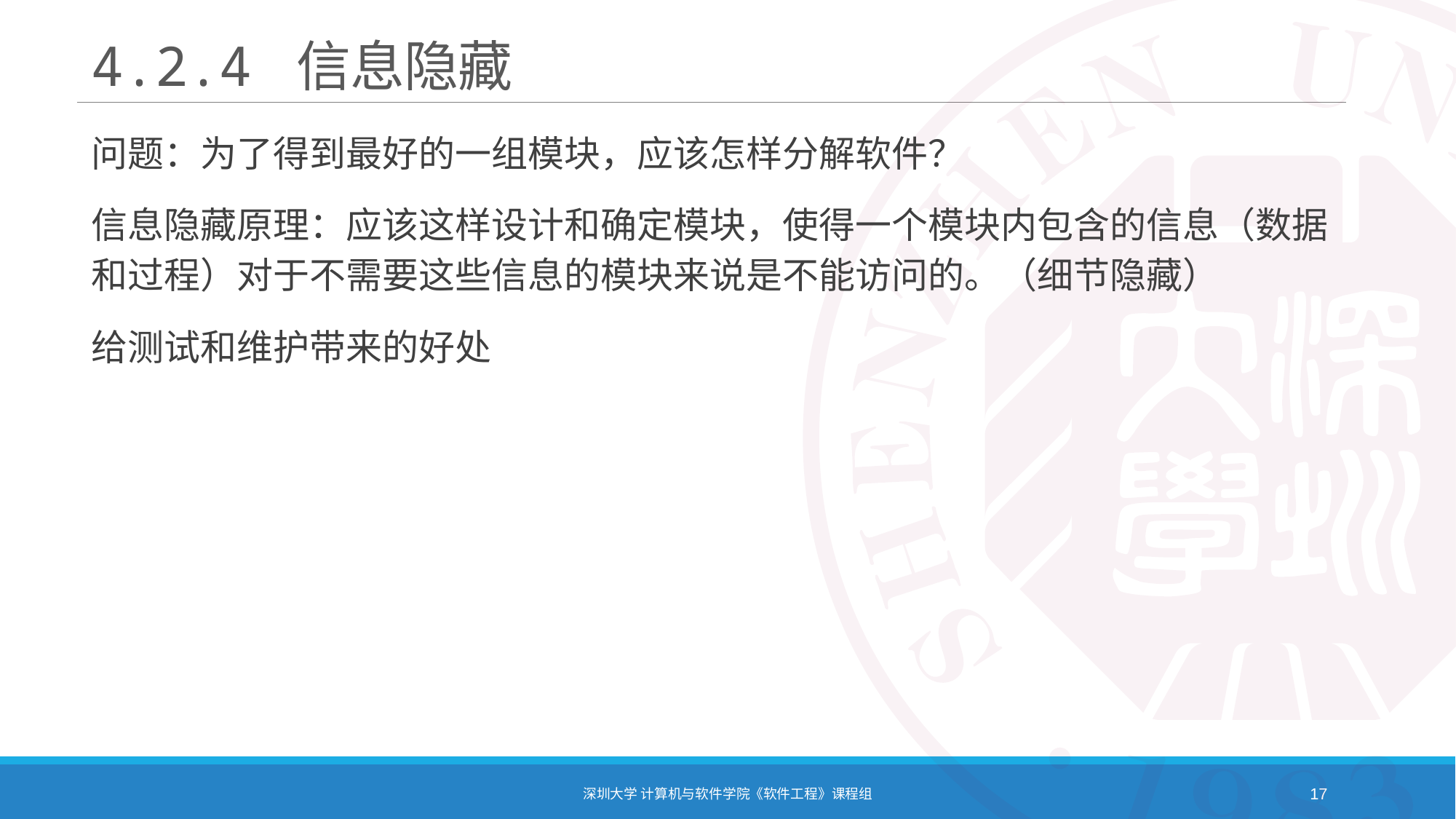

# 4.2.4 信息隐藏
问题：为了得到最好的一组模块，应该怎样分解软件？
信息隐藏原理：应该这样设计和确定模块，使得一个模块内包含的信息（数据和过程）对于不需要这些信息的模块来说是不能访问的。（细节隐藏）
给测试和维护带来的好处
深圳大学 计算机与软件学院《软件工程》课程组
17